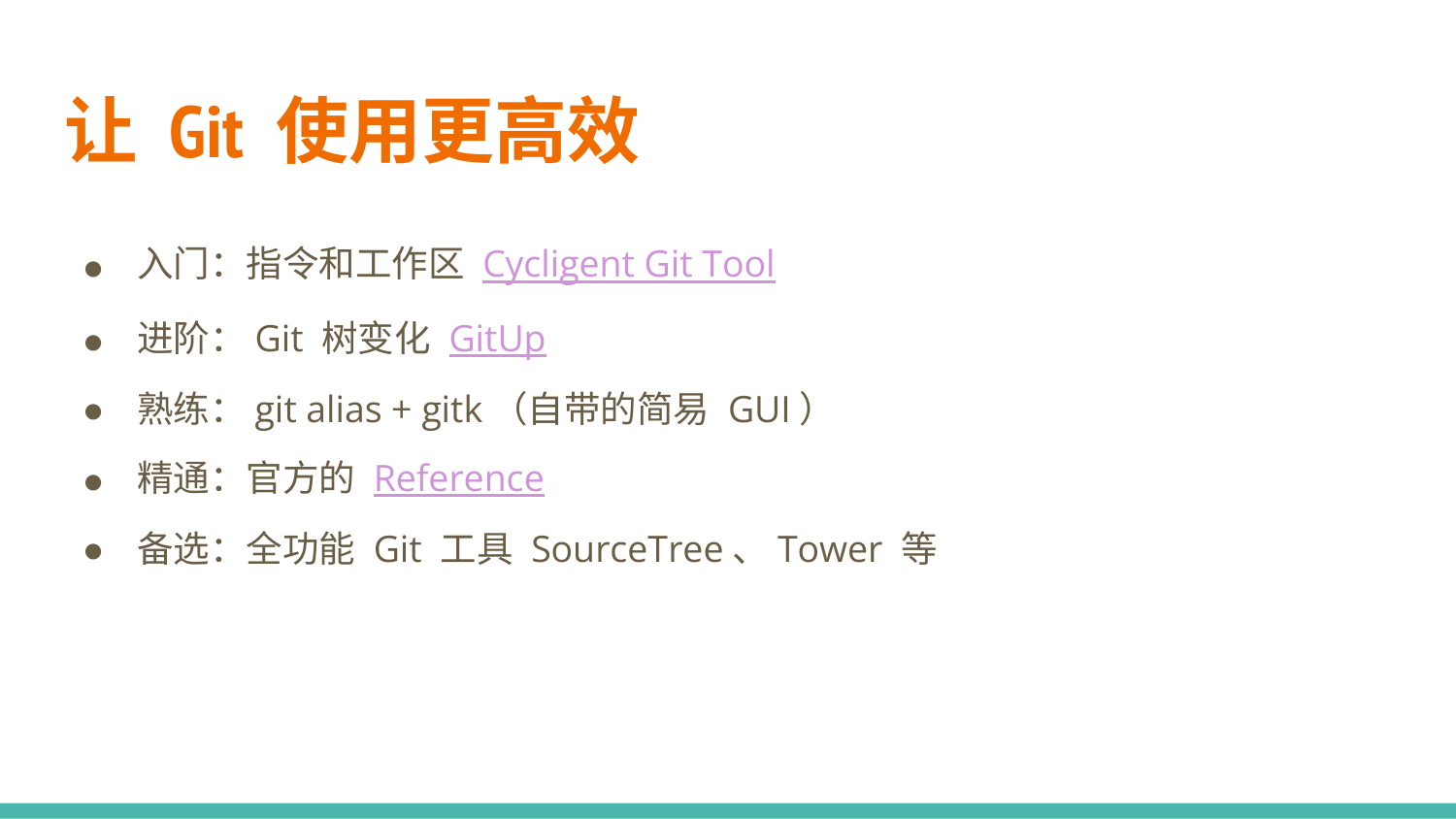

# 让 Git 使用更高效
入门：指令和工作区 Cycligent Git Tool
进阶：Git 树变化 GitUp
熟练：git alias + gitk（自带的简易 GUI）
精通：官方的 Reference
备选：全功能 Git 工具 SourceTree、Tower 等